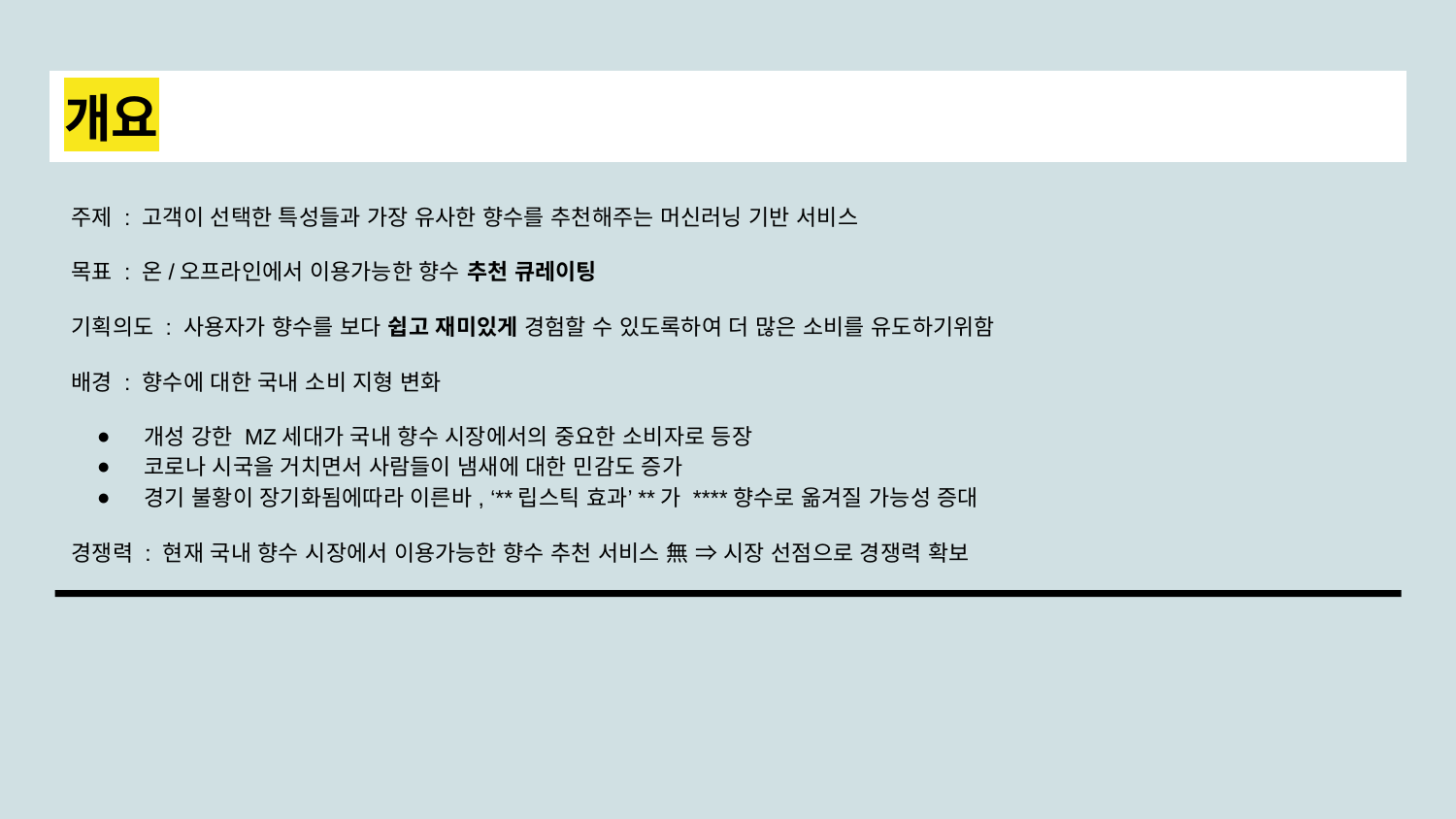

# 개요
주제 : 고객이 선택한 특성들과 가장 유사한 향수를 추천해주는 머신러닝 기반 서비스
목표 : 온/오프라인에서 이용가능한 향수 추천 큐레이팅
기획의도 : 사용자가 향수를 보다 쉽고 재미있게 경험할 수 있도록하여 더 많은 소비를 유도하기위함
배경 : 향수에 대한 국내 소비 지형 변화
개성 강한 MZ세대가 국내 향수 시장에서의 중요한 소비자로 등장
코로나 시국을 거치면서 사람들이 냄새에 대한 민감도 증가
경기 불황이 장기화됨에따라 이른바, ‘**립스틱 효과’**가 ****향수로 옮겨질 가능성 증대
경쟁력 : 현재 국내 향수 시장에서 이용가능한 향수 추천 서비스 無 ⇒ 시장 선점으로 경쟁력 확보